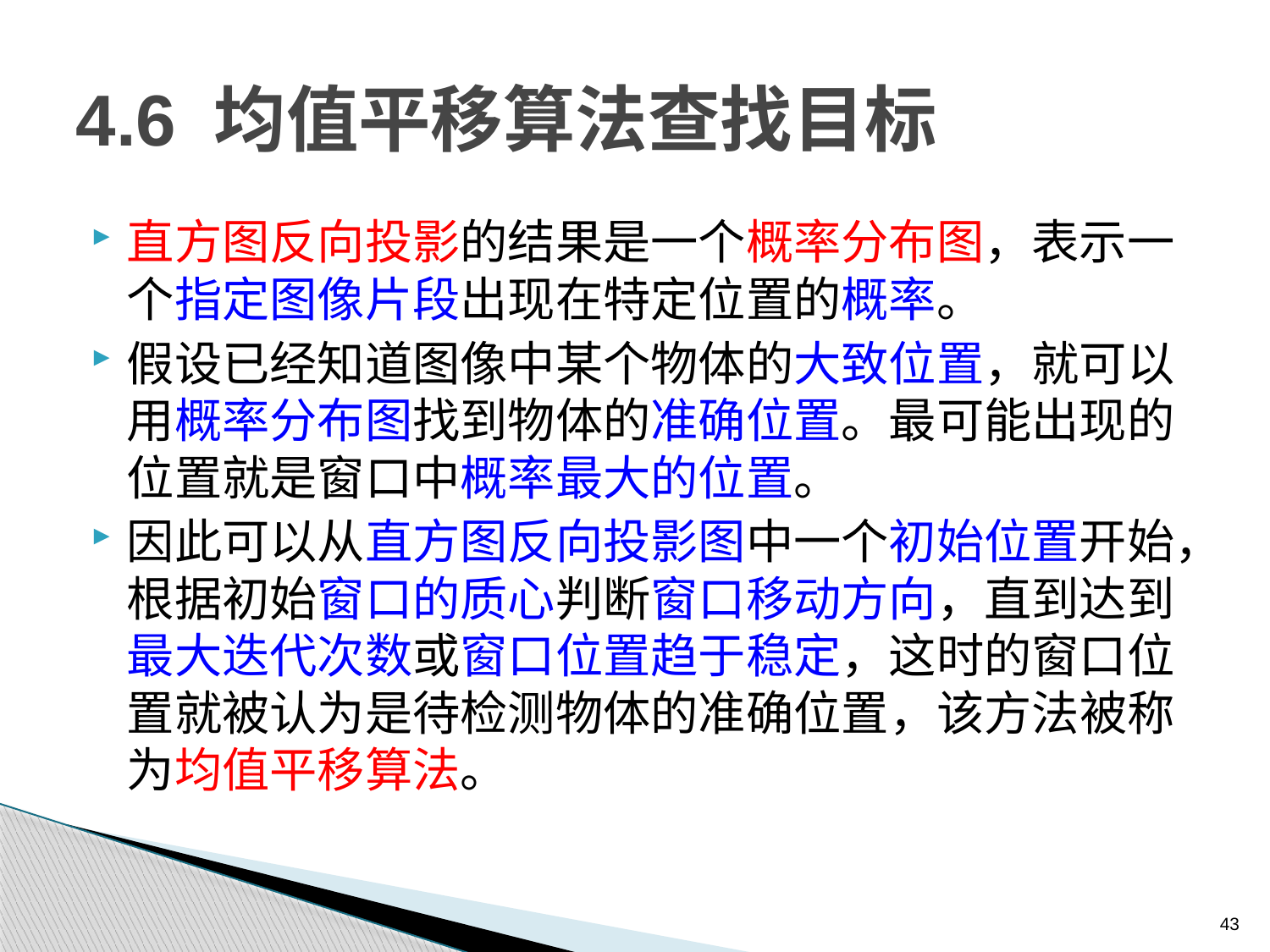

# 4.6 均值平移算法查找目标
直方图反向投影的结果是一个概率分布图，表示一个指定图像片段出现在特定位置的概率。
假设已经知道图像中某个物体的大致位置，就可以用概率分布图找到物体的准确位置。最可能出现的位置就是窗口中概率最大的位置。
因此可以从直方图反向投影图中一个初始位置开始，根据初始窗口的质心判断窗口移动方向，直到达到最大迭代次数或窗口位置趋于稳定，这时的窗口位置就被认为是待检测物体的准确位置，该方法被称为均值平移算法。
43